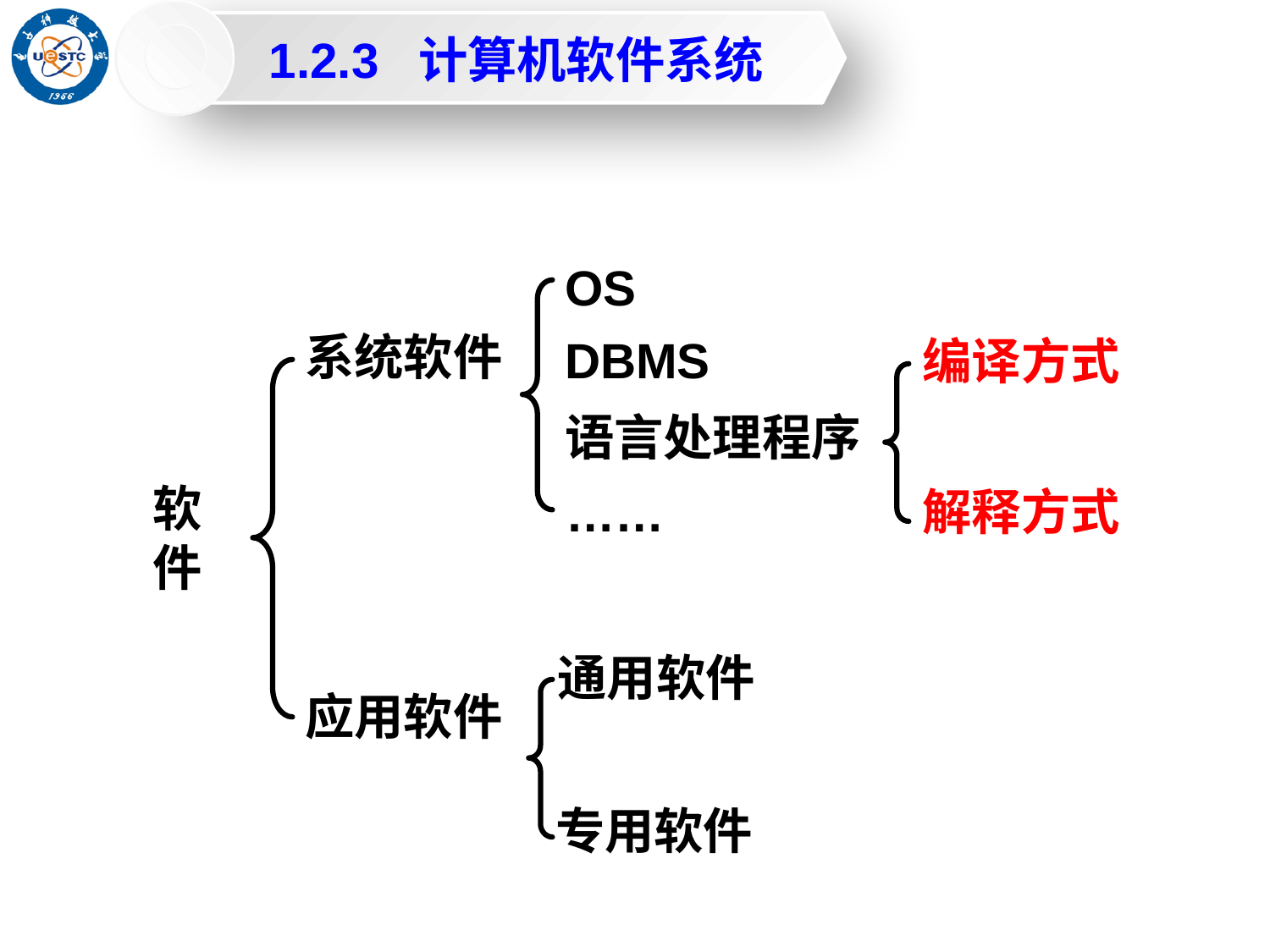

1.2.3  计算机软件系统

OS

系统软件
DBMS
语言处理程序
……

软件
通用软件
应用软件

专用软件
编译方式

解释方式